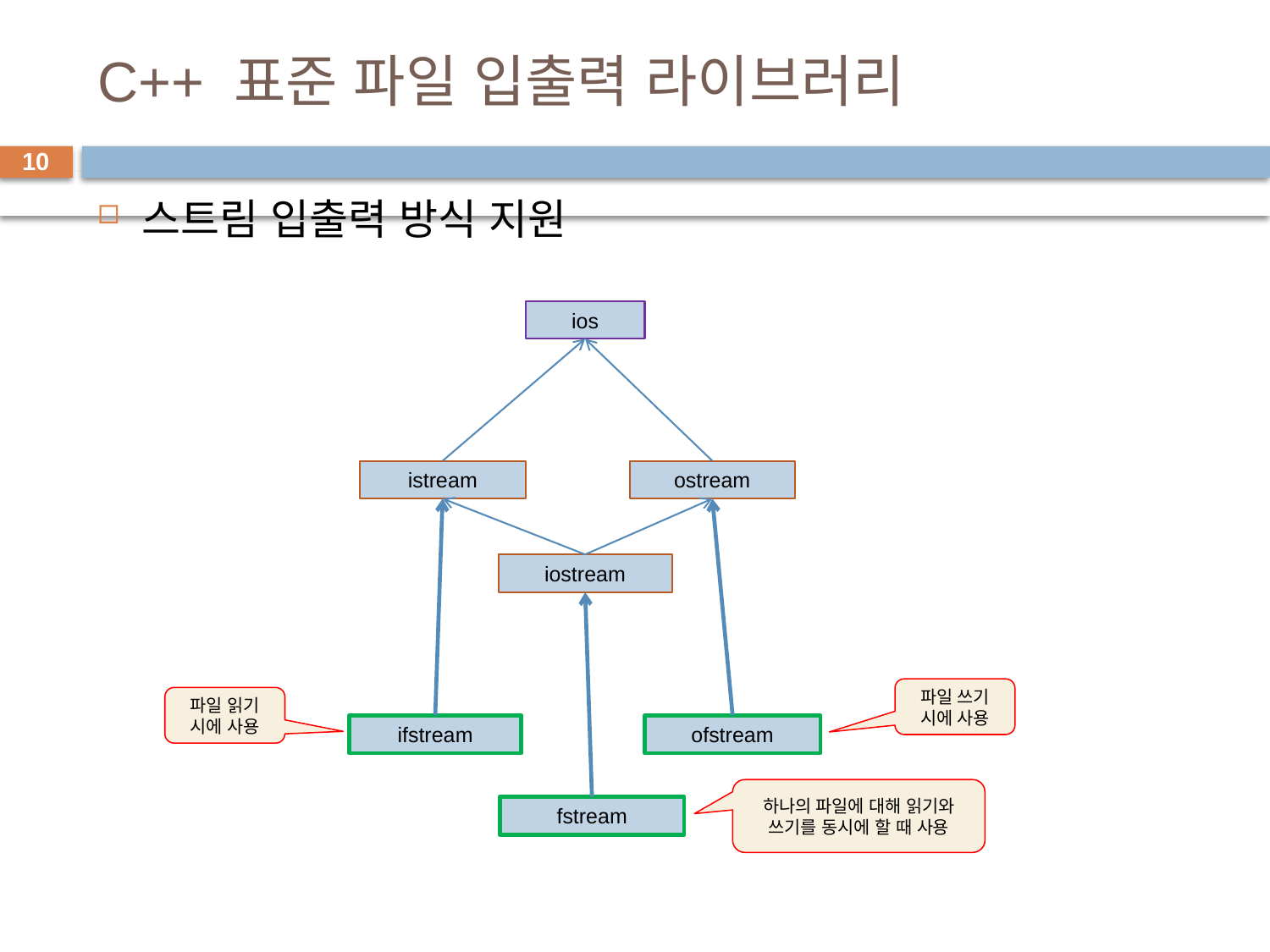

# C++ 표준 파일 입출력 라이브러리
10
스트림 입출력 방식 지원
ios
ostream
istream
iostream
파일 쓰기 시에 사용
파일 읽기 시에 사용
ifstream
ofstream
하나의 파일에 대해 읽기와 쓰기를 동시에 할 때 사용
fstream